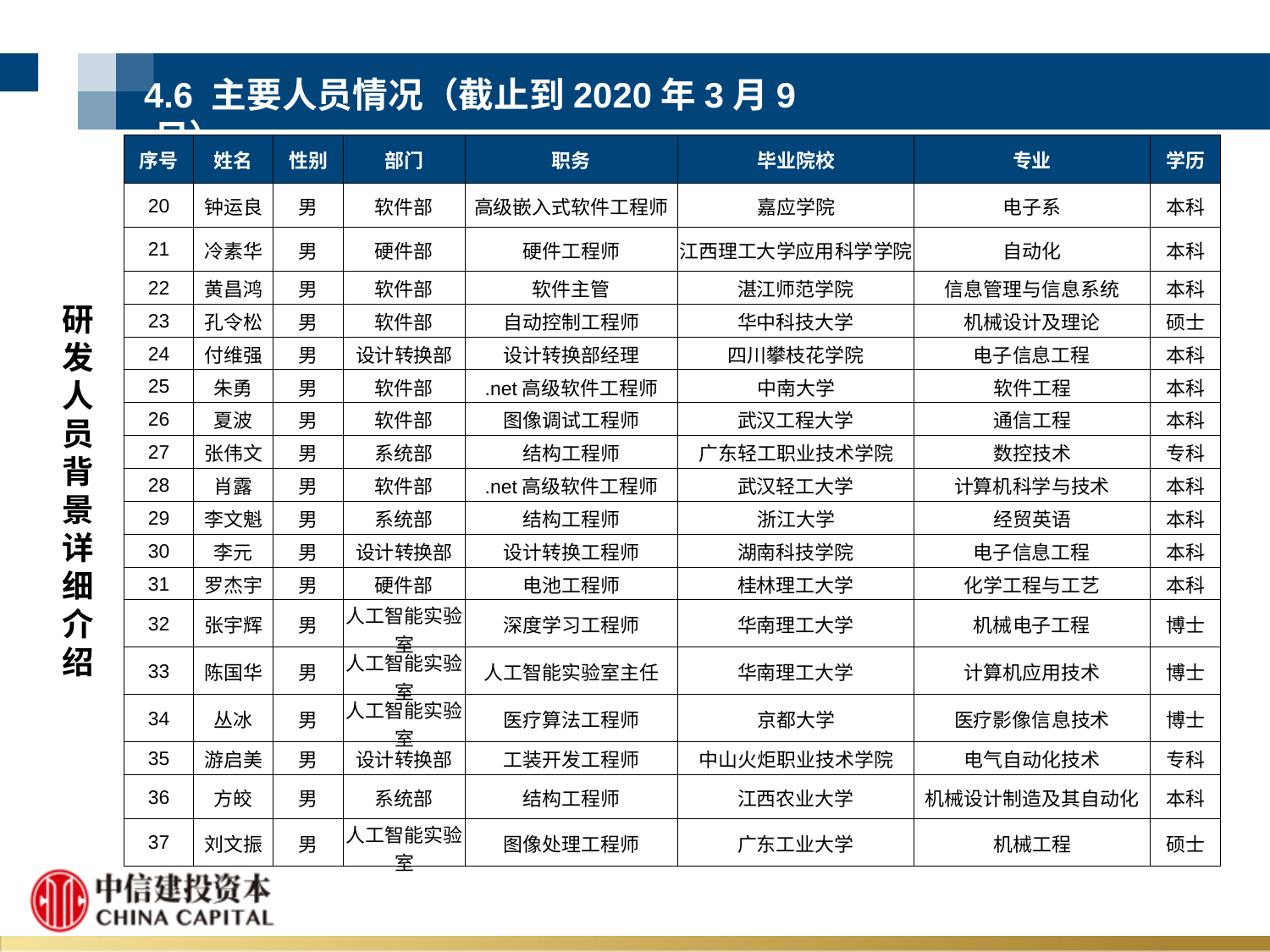

4.6 主要人员情况（截止到2020年3月9日）
| 序号 | 姓名 | 性别 | 部门 | 职务 | 毕业院校 | 专业 | 学历 |
| --- | --- | --- | --- | --- | --- | --- | --- |
| 20 | 钟运良 | 男 | 软件部 | 高级嵌入式软件工程师 | 嘉应学院 | 电子系 | 本科 |
| 21 | 冷素华 | 男 | 硬件部 | 硬件工程师 | 江西理工大学应用科学学院 | 自动化 | 本科 |
| 22 | 黄昌鸿 | 男 | 软件部 | 软件主管 | 湛江师范学院 | 信息管理与信息系统 | 本科 |
| 23 | 孔令松 | 男 | 软件部 | 自动控制工程师 | 华中科技大学 | 机械设计及理论 | 硕士 |
| 24 | 付维强 | 男 | 设计转换部 | 设计转换部经理 | 四川攀枝花学院 | 电子信息工程 | 本科 |
| 25 | 朱勇 | 男 | 软件部 | .net高级软件工程师 | 中南大学 | 软件工程 | 本科 |
| 26 | 夏波 | 男 | 软件部 | 图像调试工程师 | 武汉工程大学 | 通信工程 | 本科 |
| 27 | 张伟文 | 男 | 系统部 | 结构工程师 | 广东轻工职业技术学院 | 数控技术 | 专科 |
| 28 | 肖露 | 男 | 软件部 | .net高级软件工程师 | 武汉轻工大学 | 计算机科学与技术 | 本科 |
| 29 | 李文魁 | 男 | 系统部 | 结构工程师 | 浙江大学 | 经贸英语 | 本科 |
| 30 | 李元 | 男 | 设计转换部 | 设计转换工程师 | 湖南科技学院 | 电子信息工程 | 本科 |
| 31 | 罗杰宇 | 男 | 硬件部 | 电池工程师 | 桂林理工大学 | 化学工程与工艺 | 本科 |
| 32 | 张宇辉 | 男 | 人工智能实验室 | 深度学习工程师 | 华南理工大学 | 机械电子工程 | 博士 |
| 33 | 陈国华 | 男 | 人工智能实验室 | 人工智能实验室主任 | 华南理工大学 | 计算机应用技术 | 博士 |
| 34 | 丛冰 | 男 | 人工智能实验室 | 医疗算法工程师 | 京都大学 | 医疗影像信息技术 | 博士 |
| 35 | 游启美 | 男 | 设计转换部 | 工装开发工程师 | 中山火炬职业技术学院 | 电气自动化技术 | 专科 |
| 36 | 方皎 | 男 | 系统部 | 结构工程师 | 江西农业大学 | 机械设计制造及其自动化 | 本科 |
| 37 | 刘文振 | 男 | 人工智能实验室 | 图像处理工程师 | 广东工业大学 | 机械工程 | 硕士 |
研发人员背景
详细介绍